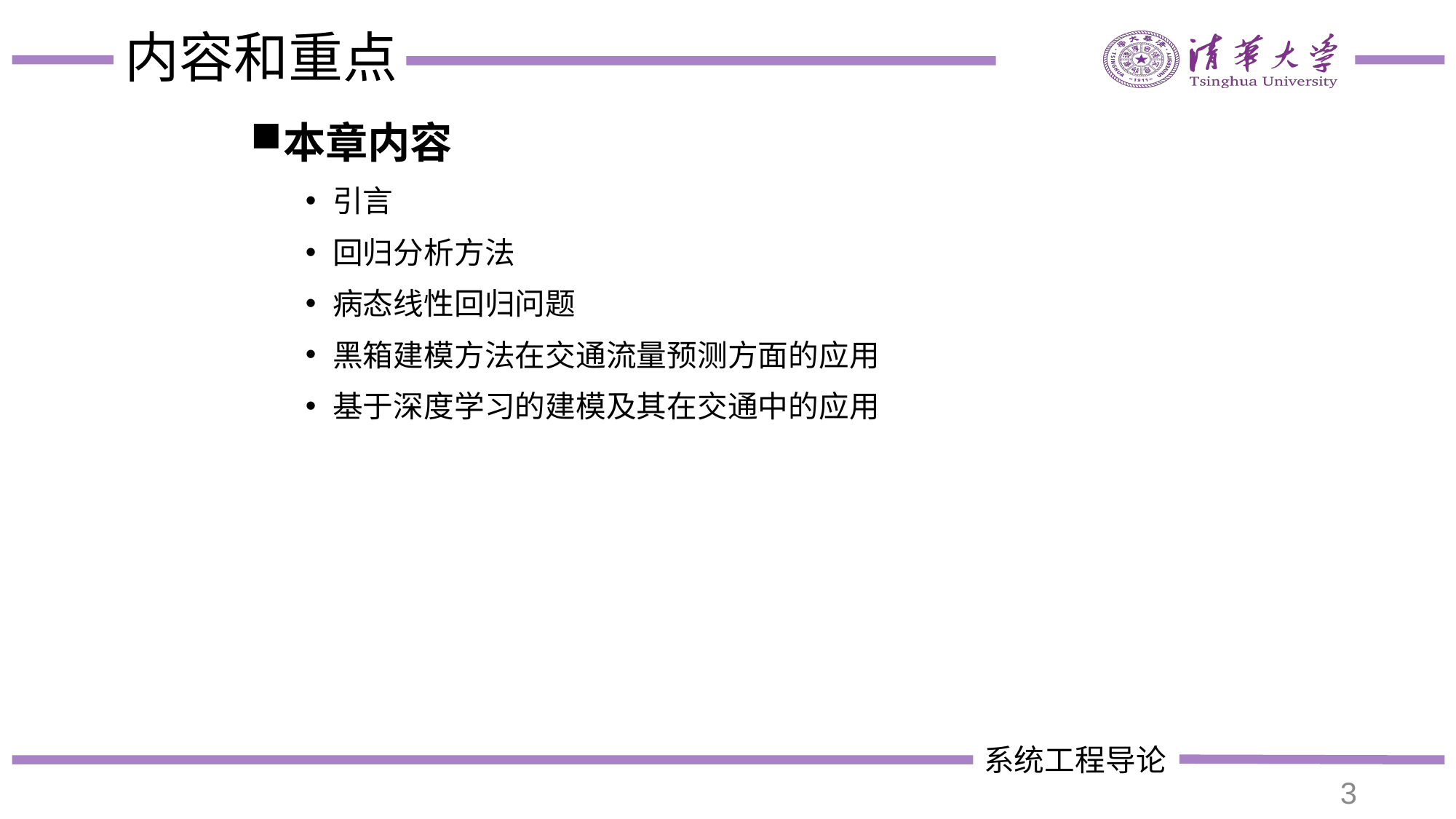

# 内容和重点
本章内容
引言
回归分析方法
病态线性回归问题
黑箱建模方法在交通流量预测方面的应用
基于深度学习的建模及其在交通中的应用

3